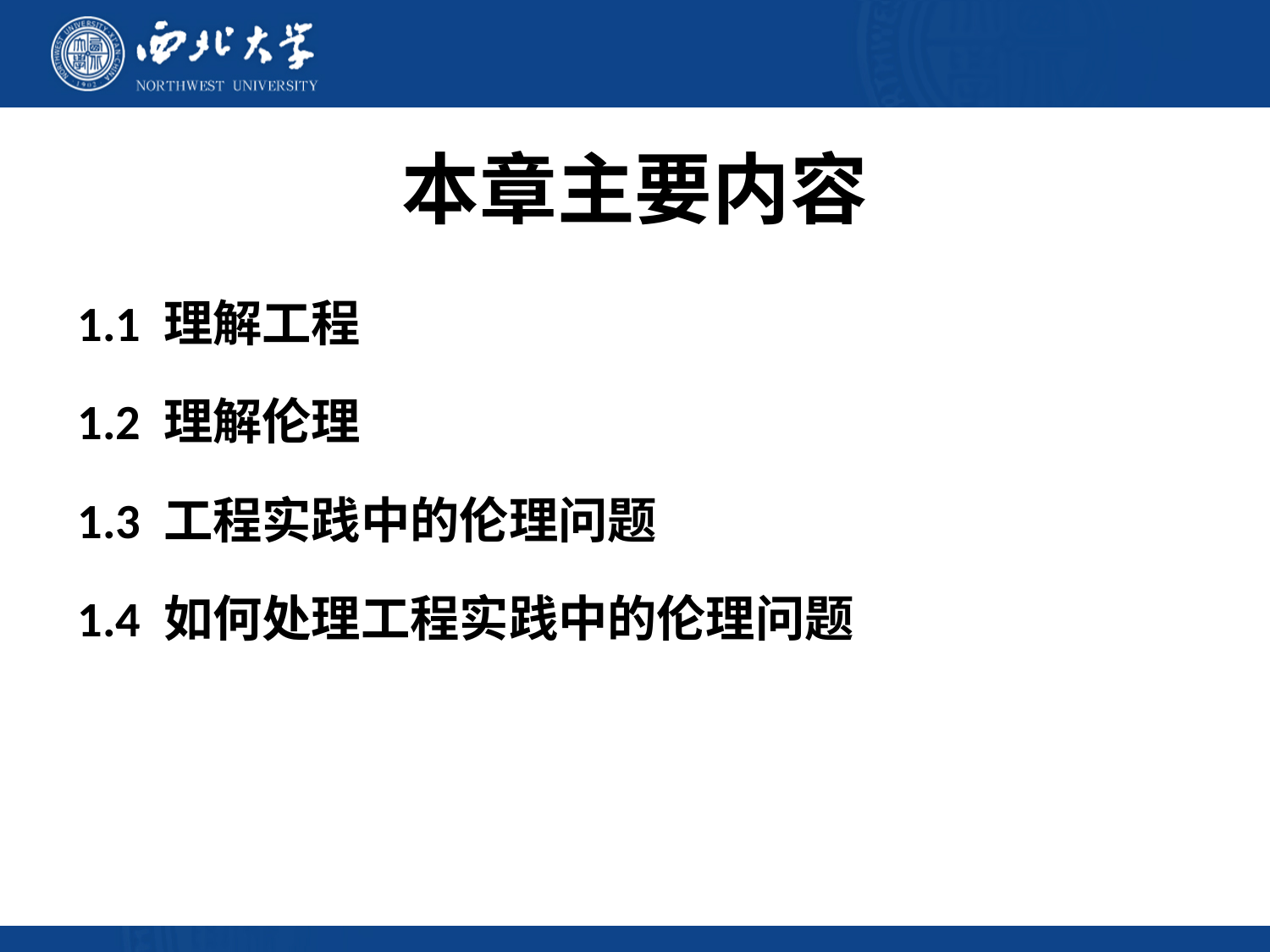

# 本章主要内容
1.1 理解工程
1.2 理解伦理
1.3 工程实践中的伦理问题
1.4 如何处理工程实践中的伦理问题